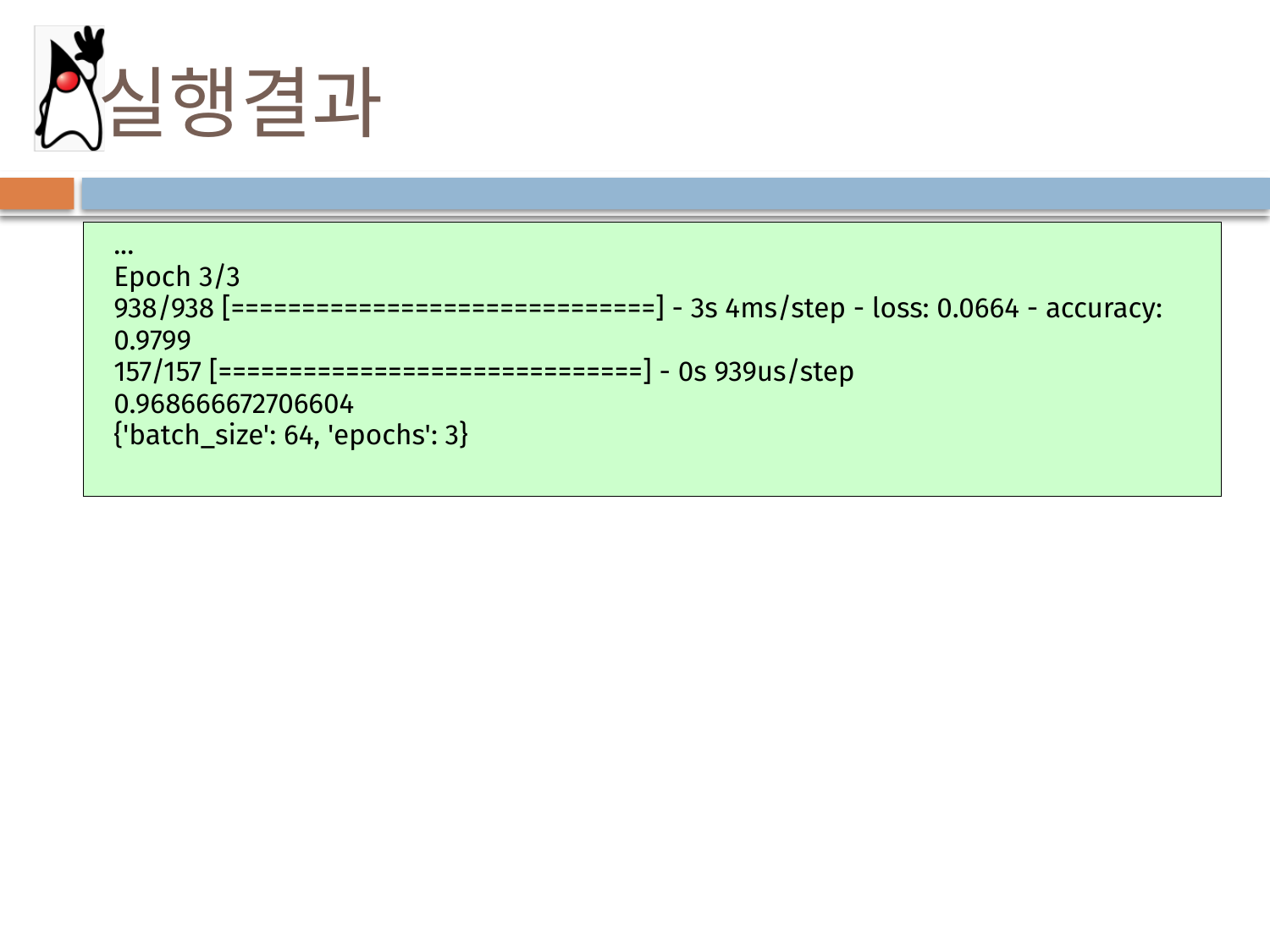

# 실행결과
...
Epoch 3/3
938/938 [==============================] - 3s 4ms/step - loss: 0.0664 - accuracy: 0.9799
157/157 [==============================] - 0s 939us/step
0.968666672706604
{'batch_size': 64, 'epochs': 3}